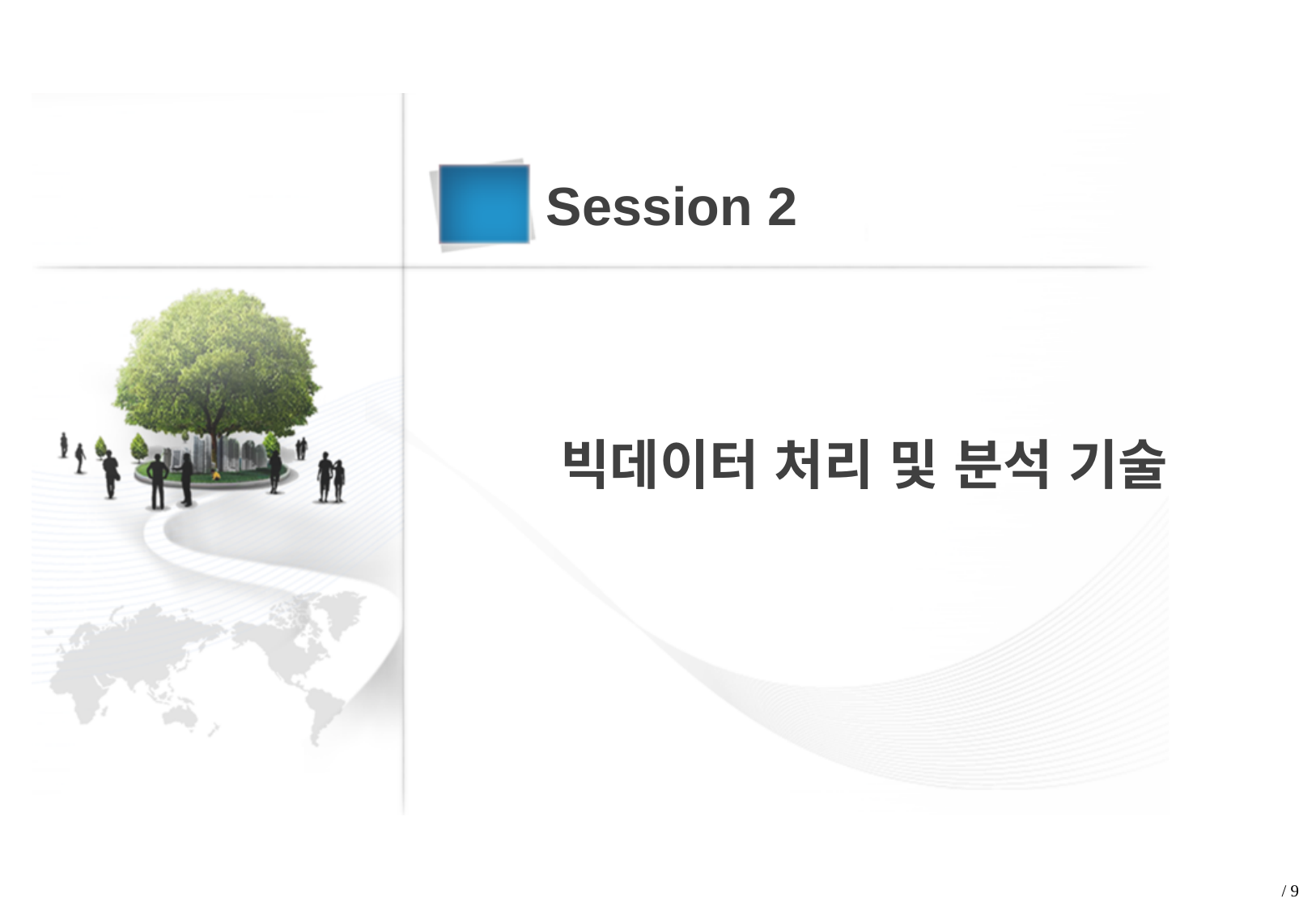

Session 2
빅데이터 처리 및 분석 기술
/ 9